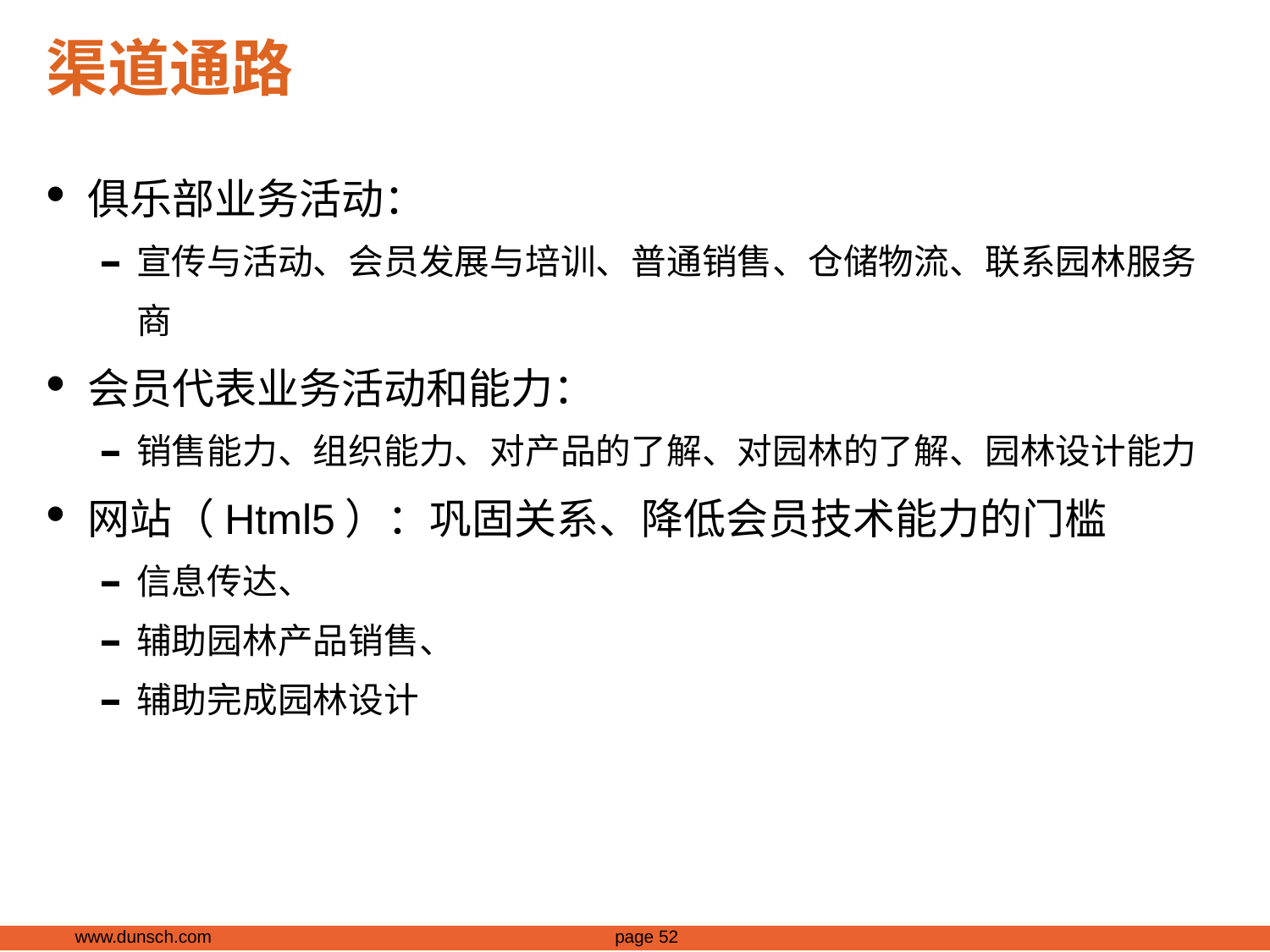

# 渠道通路
俱乐部业务活动：
宣传与活动、会员发展与培训、普通销售、仓储物流、联系园林服务商
会员代表业务活动和能力：
销售能力、组织能力、对产品的了解、对园林的了解、园林设计能力
网站（Html5）：巩固关系、降低会员技术能力的门槛
信息传达、
辅助园林产品销售、
辅助完成园林设计